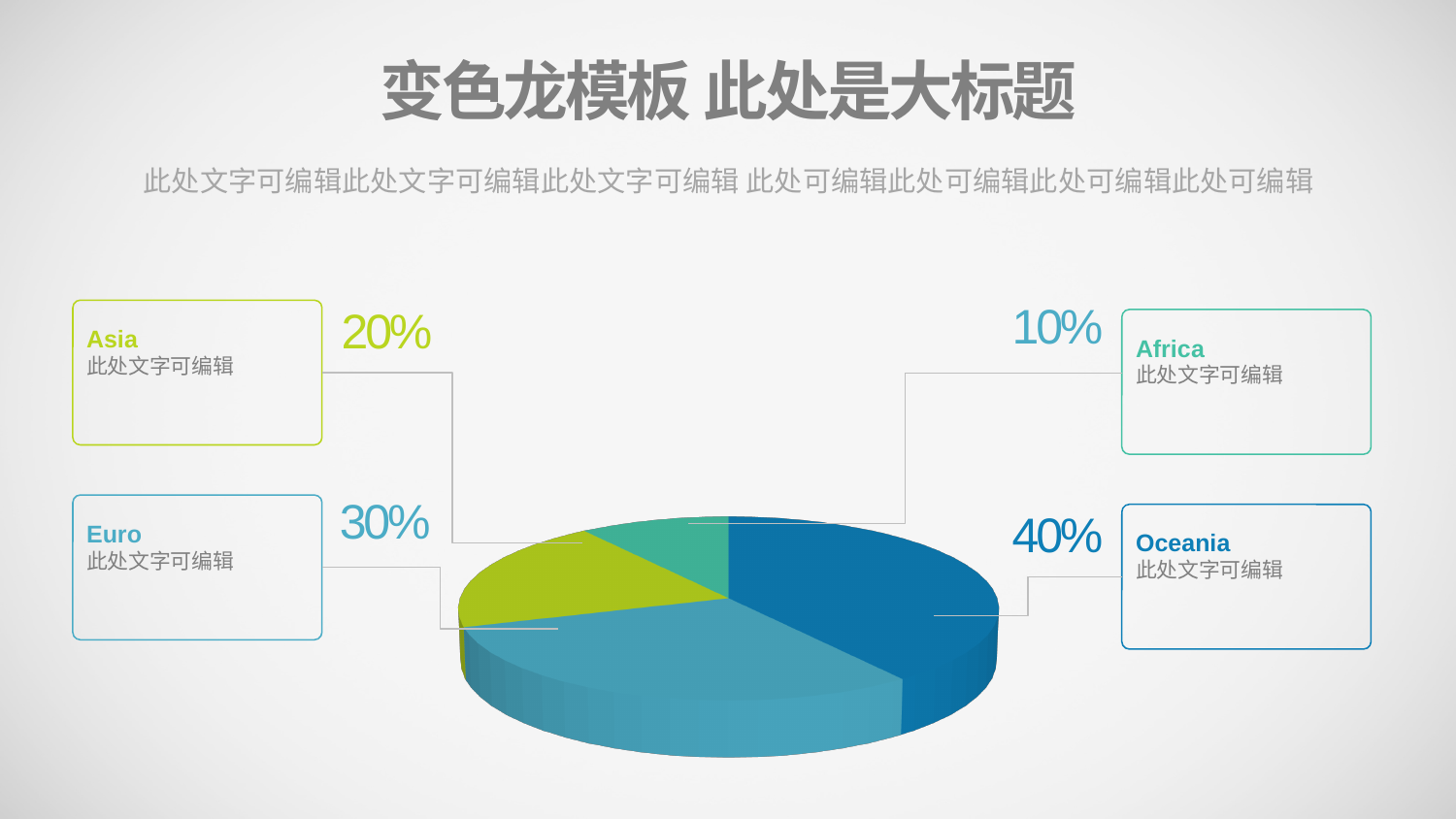

变色龙模板 此处是大标题
此处文字可编辑此处文字可编辑此处文字可编辑 此处可编辑此处可编辑此处可编辑此处可编辑
Asia
此处文字可编辑
10%
20%

Africa
此处文字可编辑

[unsupported chart]

Euro
此处文字可编辑
30%

Oceania
此处文字可编辑
40%